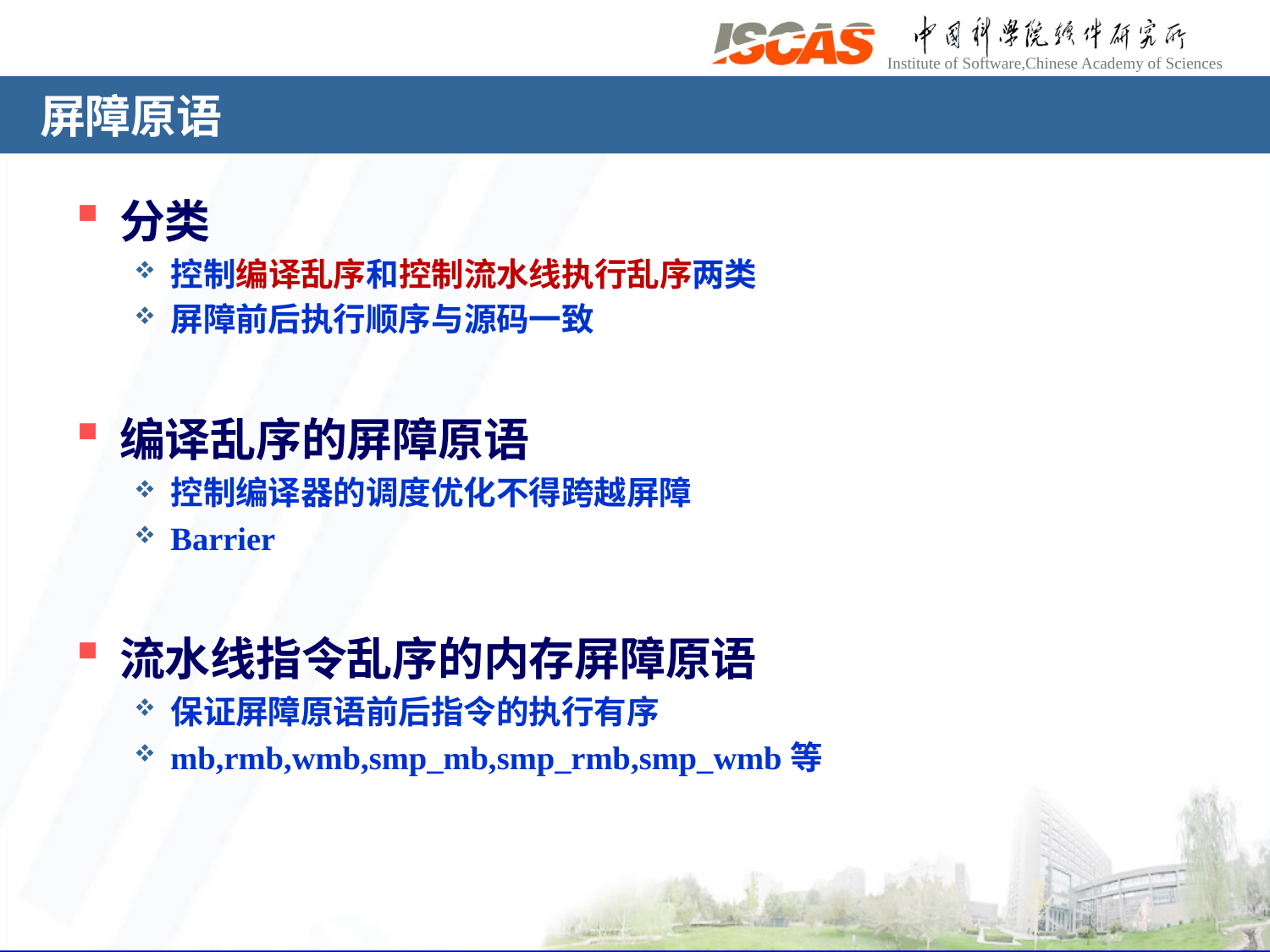

# 屏障原语
分类
控制编译乱序和控制流水线执行乱序两类
屏障前后执行顺序与源码一致

编译乱序的屏障原语
控制编译器的调度优化不得跨越屏障
Barrier

流水线指令乱序的内存屏障原语
保证屏障原语前后指令的执行有序
mb,rmb,wmb,smp_mb,smp_rmb,smp_wmb等